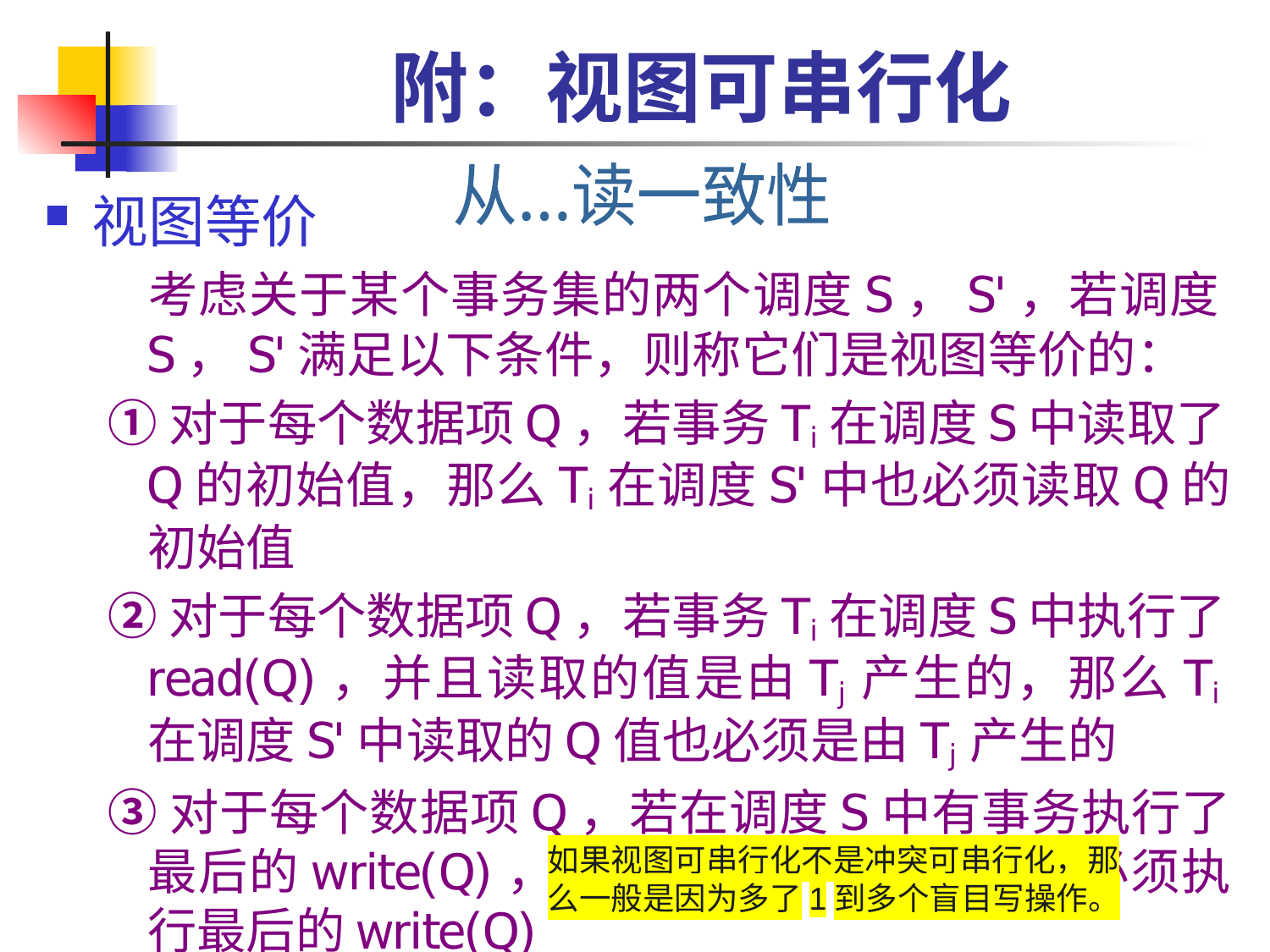

# 附：视图可串行化
从...读一致性
视图等价
	考虑关于某个事务集的两个调度S，S'，若调度S，S'满足以下条件，则称它们是视图等价的：
①对于每个数据项Q，若事务Ti在调度S中读取了Q的初始值，那么Ti在调度S'中也必须读取Q的初始值
②对于每个数据项Q，若事务Ti在调度S中执行了read(Q)，并且读取的值是由Tj产生的，那么Ti在调度S'中读取的Q值也必须是由Tj产生的
③对于每个数据项Q，若在调度S中有事务执行了最后的write(Q)，则在调度S'中该事务也必须执行最后的write(Q)
如果视图可串行化不是冲突可串行化，那么一般是因为多了1到多个盲目写操作。